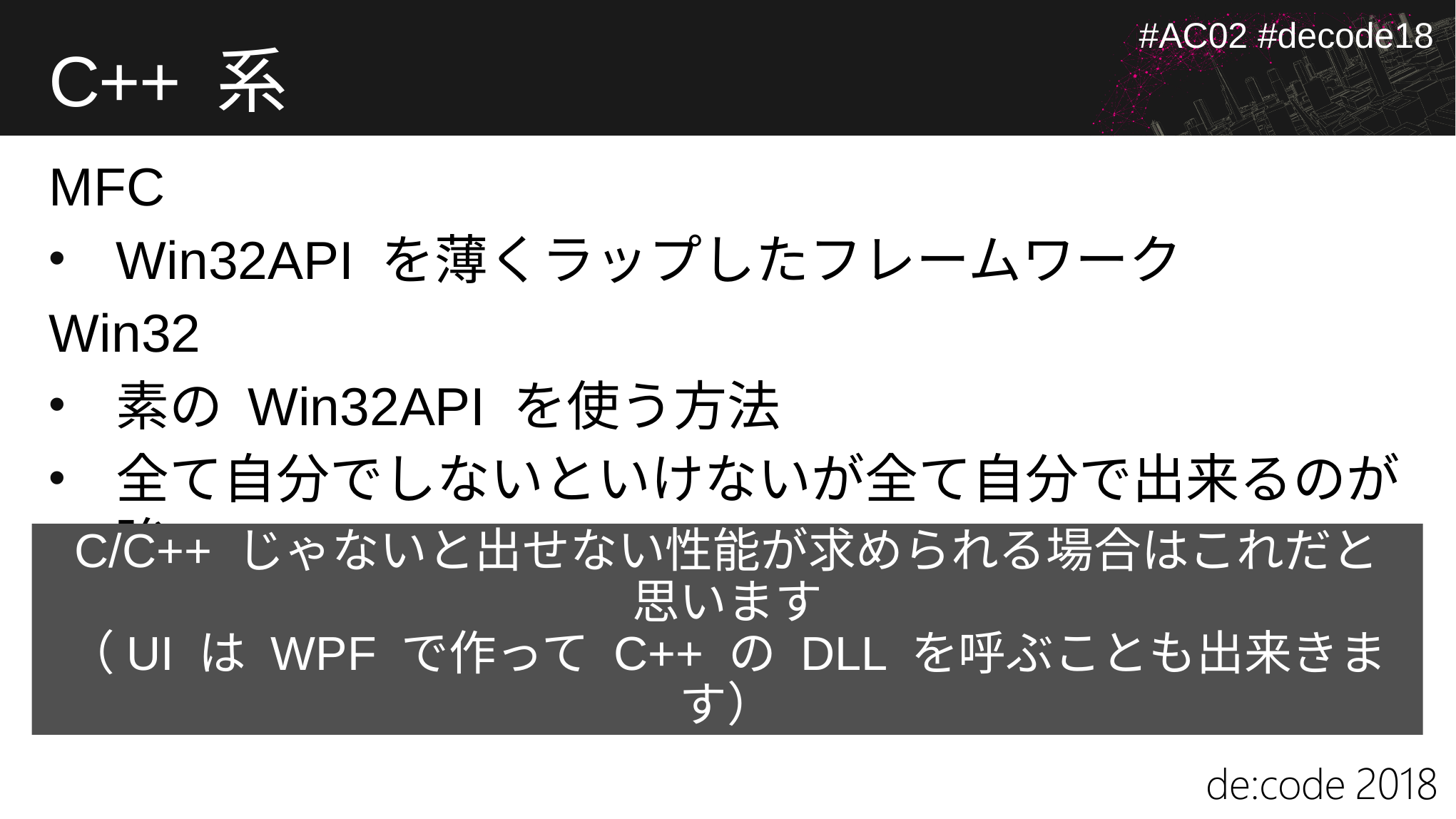

# C++ 系
MFC
Win32API を薄くラップしたフレームワーク
Win32
素の Win32API を使う方法
全て自分でしないといけないが全て自分で出来るのが強い
C/C++ じゃないと出せない性能が求められる場合はこれだと思います
（UI は WPF で作って C++ の DLL を呼ぶことも出来きます）